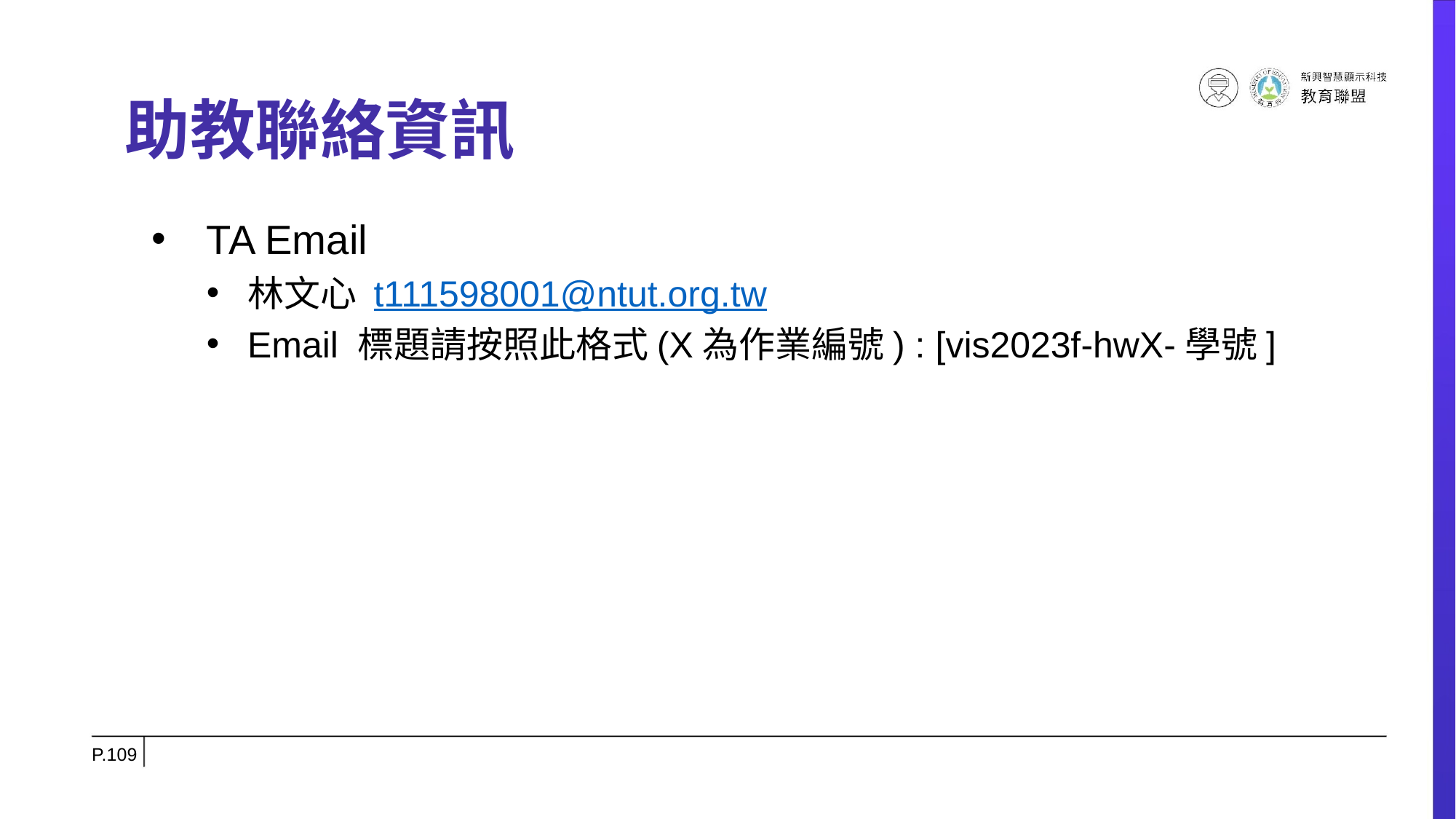

# 助教聯絡資訊
TA Email
林文心 t111598001@ntut.org.tw
Email 標題請按照此格式(X為作業編號) : [vis2023f-hwX-學號]
P.109